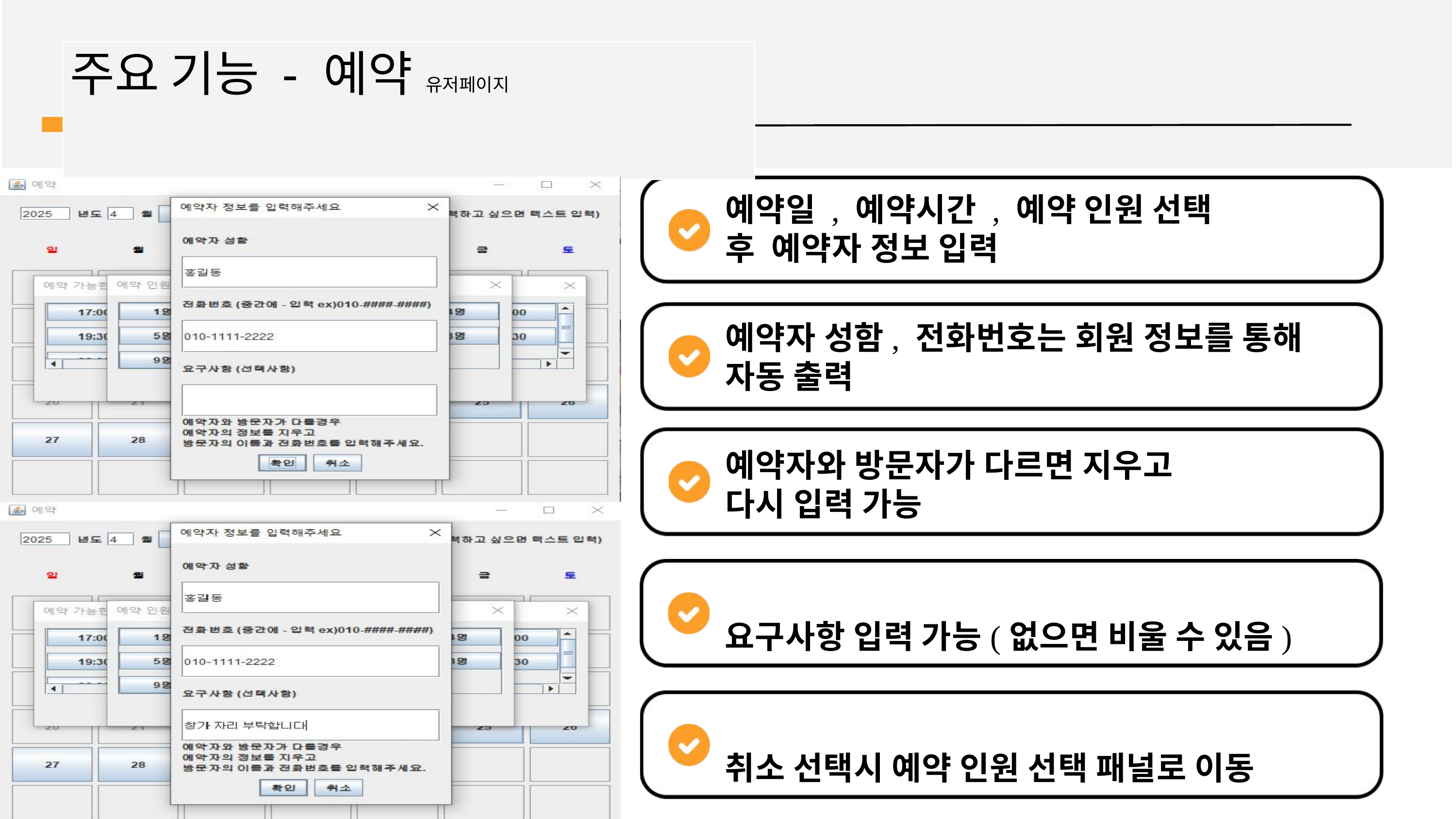

# 주요 기능 - 예약 유저페이지

예약일 , 예약시간 , 예약 인원 선택 후  예약자 정보 입력

예약자 성함, 전화번호는 회원 정보를 통해  자동 출력

예약자와 방문자가 다르면 지우고  다시 입력 가능
요구사항 입력 가능(없으면 비울 수 있음)  취소 선택시 예약 인원 선택 패널로 이동